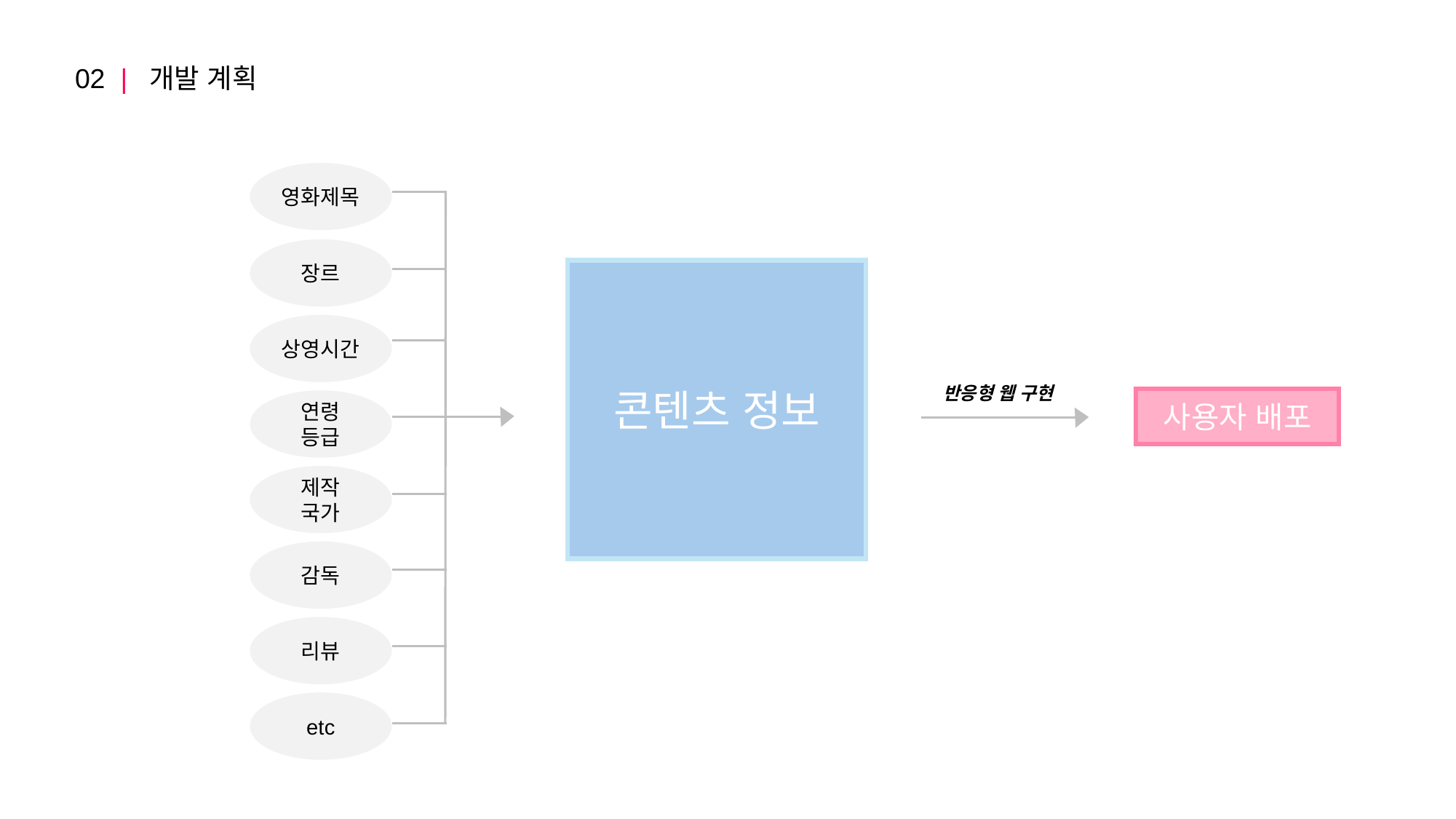

02  |  개발 계획
영화제목
장르
상영시간
연령 등급
제작 국가
감독
리뷰
etc

콘텐츠 정보
반응형 웹 구현

사용자 배포